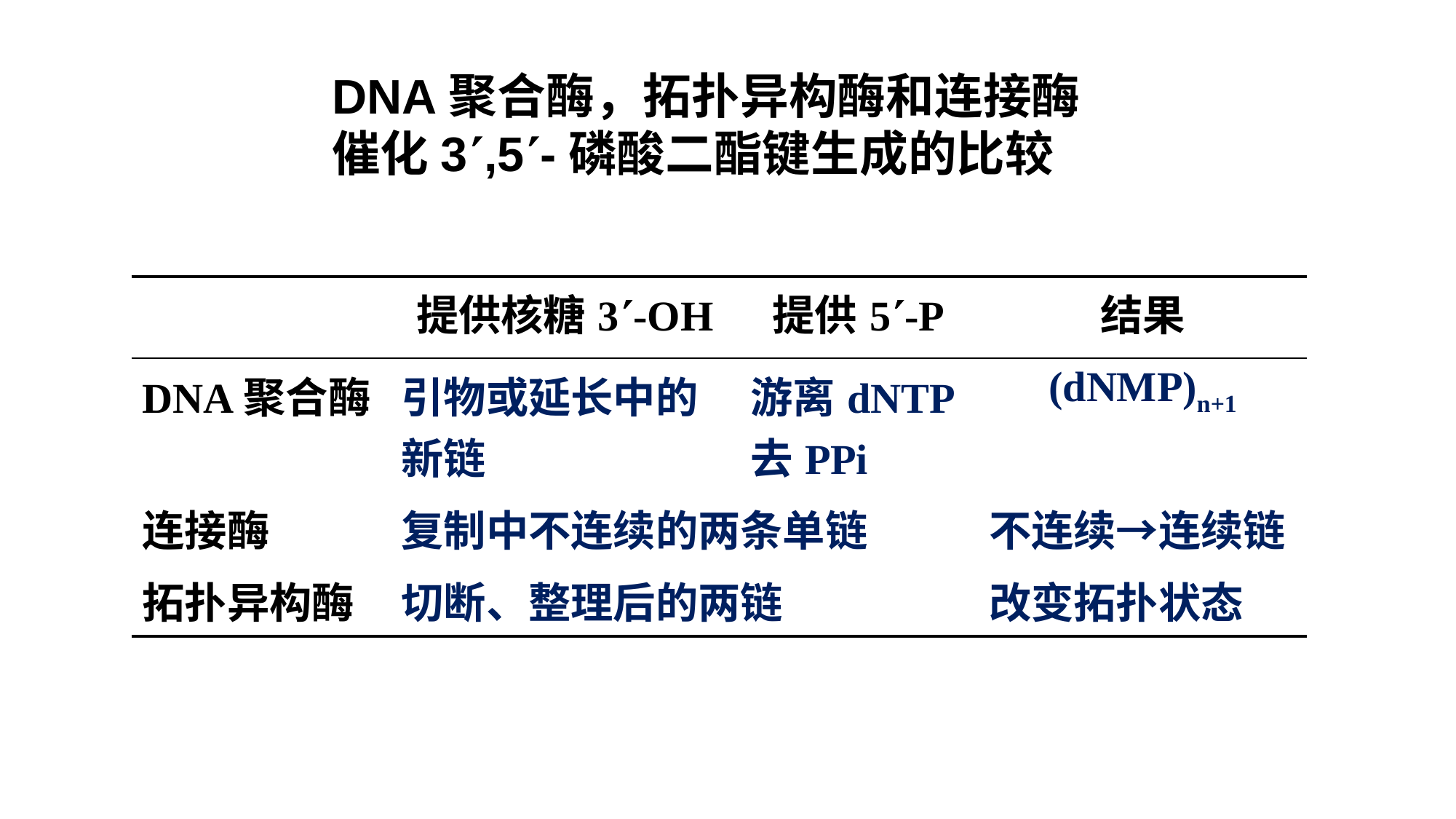

DNA聚合酶，拓扑异构酶和连接酶催化3′,5′-磷酸二酯键生成的比较
|  | 提供核糖3′-OH | 提供5′-P | 结果 |
| --- | --- | --- | --- |
| DNA聚合酶 | 引物或延长中的新链 | 游离dNTP去PPi | (dNMP)n+1 |
| 连接酶 | 复制中不连续的两条单链 |  | 不连续→连续链 |
| 拓扑异构酶 | 切断、整理后的两链 |  | 改变拓扑状态 |